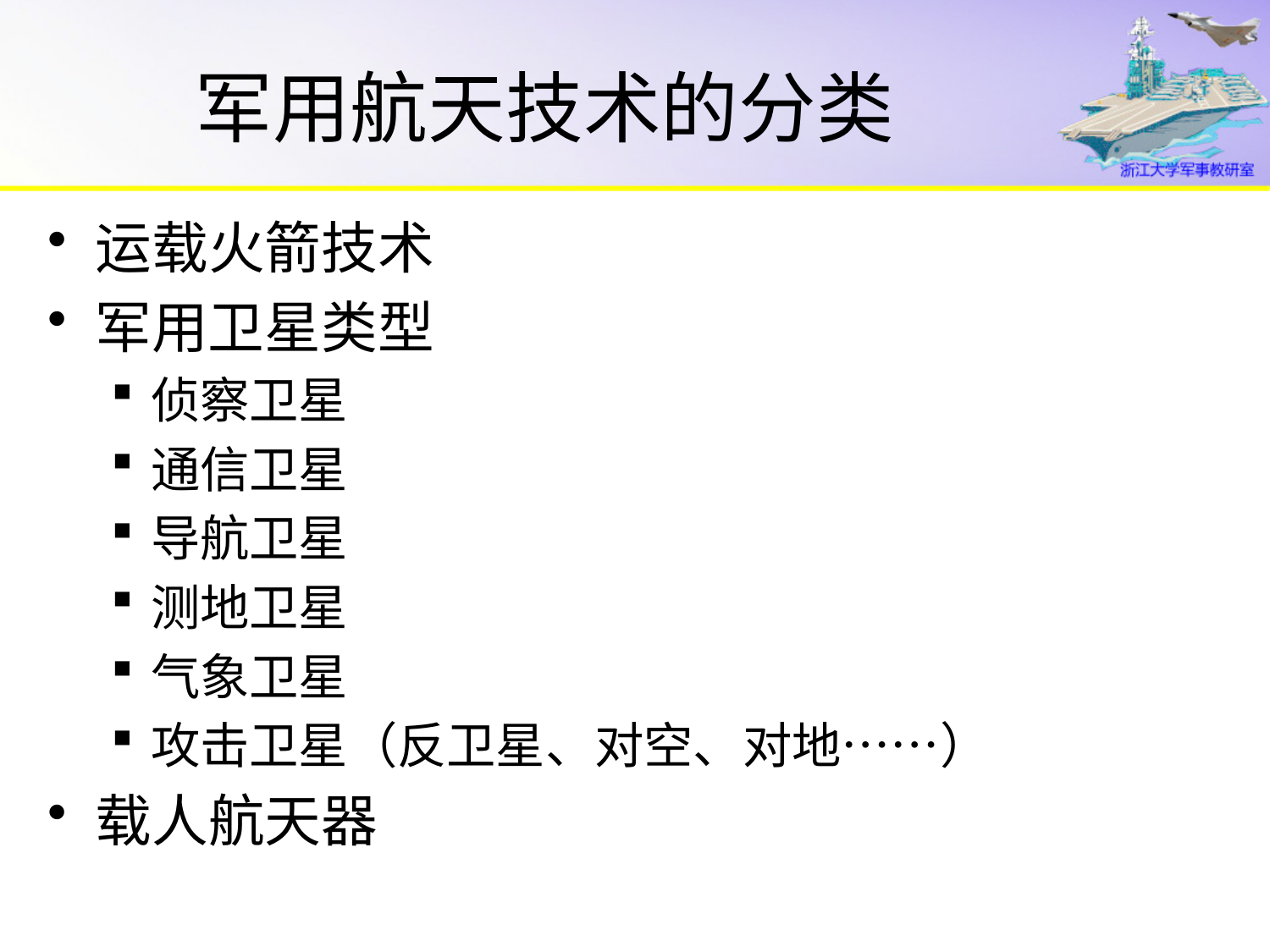

# 军用航天技术的分类
运载火箭技术
军用卫星类型
侦察卫星
通信卫星
导航卫星
测地卫星
气象卫星
攻击卫星（反卫星、对空、对地……）
载人航天器